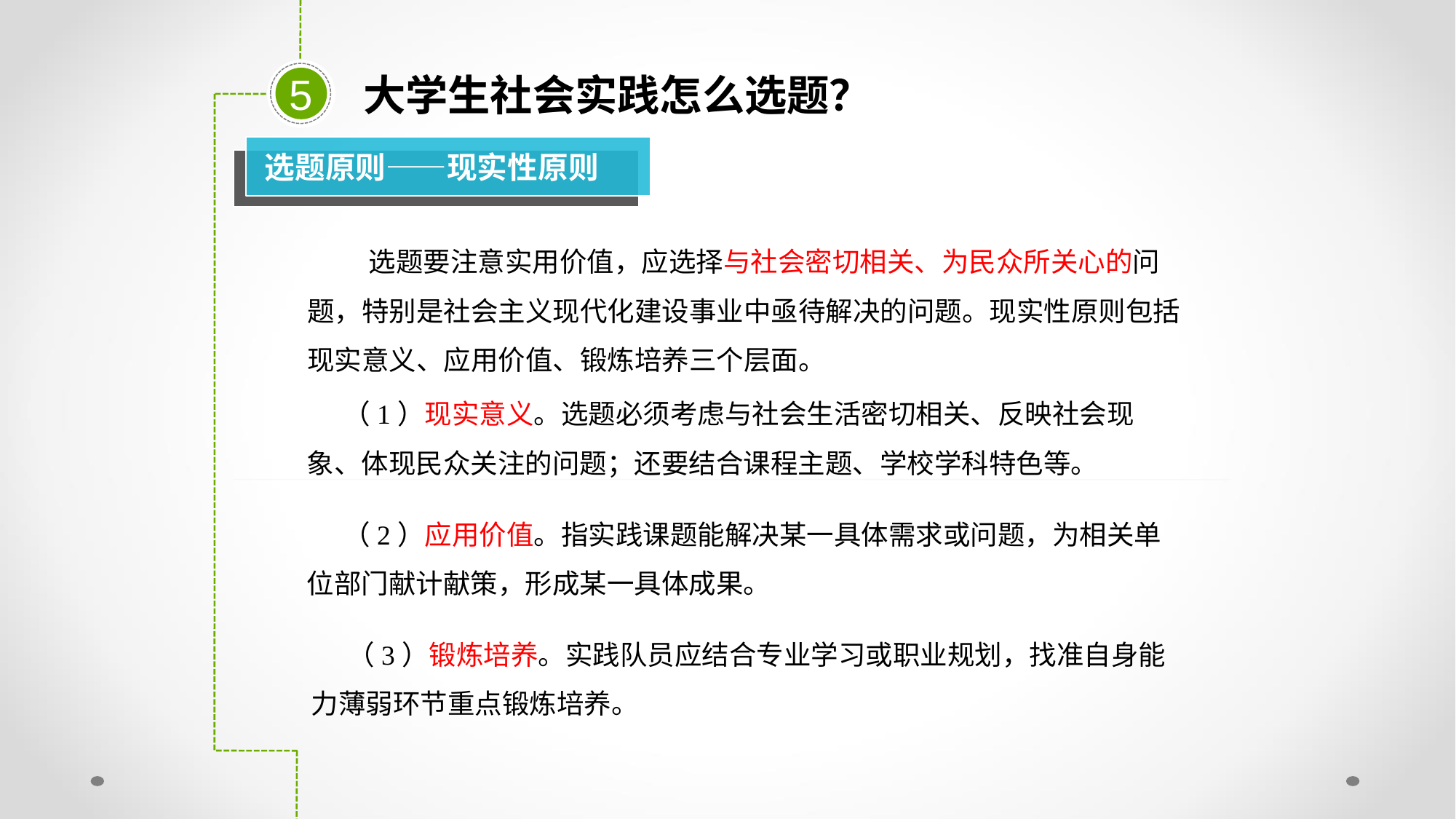

大学生社会实践怎么选题？

5

选题原则——现实性原则

   选题要注意实用价值，应选择与社会密切相关、为民众所关心的问题，特别是社会主义现代化建设事业中亟待解决的问题。现实性原则包括现实意义、应用价值、锻炼培养三个层面。
（1）现实意义。选题必须考虑与社会生活密切相关、反映社会现象、体现民众关注的问题；还要结合课程主题、学校学科特色等。

（2）应用价值。指实践课题能解决某一具体需求或问题，为相关单位部门献计献策，形成某一具体成果。
（3）锻炼培养。实践队员应结合专业学习或职业规划，找准自身能力薄弱环节重点锻炼培养。